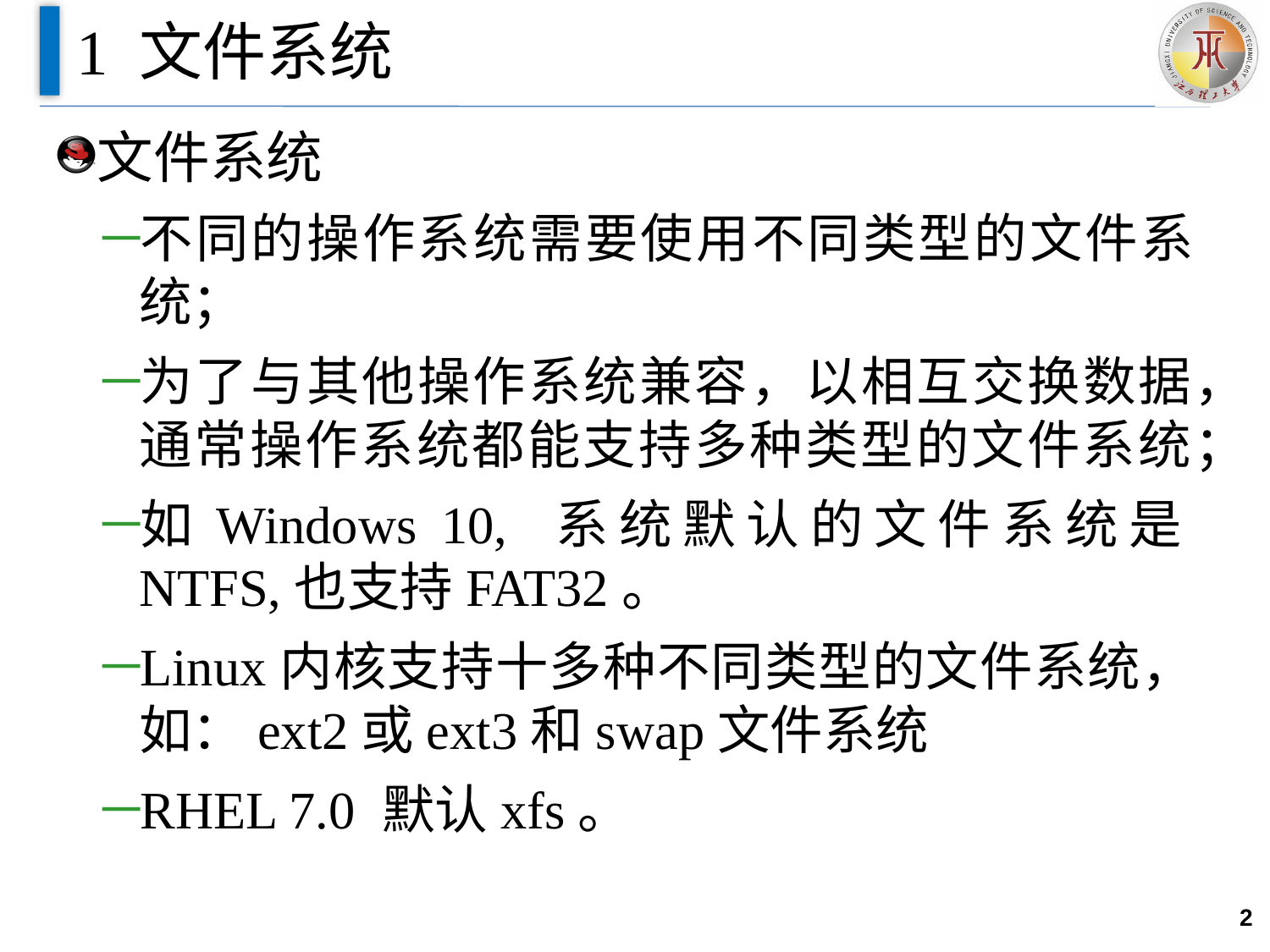

# 1 文件系统
文件系统
不同的操作系统需要使用不同类型的文件系统；
为了与其他操作系统兼容，以相互交换数据，通常操作系统都能支持多种类型的文件系统；
如Windows 10, 系统默认的文件系统是NTFS,也支持FAT32。
Linux内核支持十多种不同类型的文件系统，如：ext2或ext3和swap文件系统
RHEL 7.0 默认xfs。
2